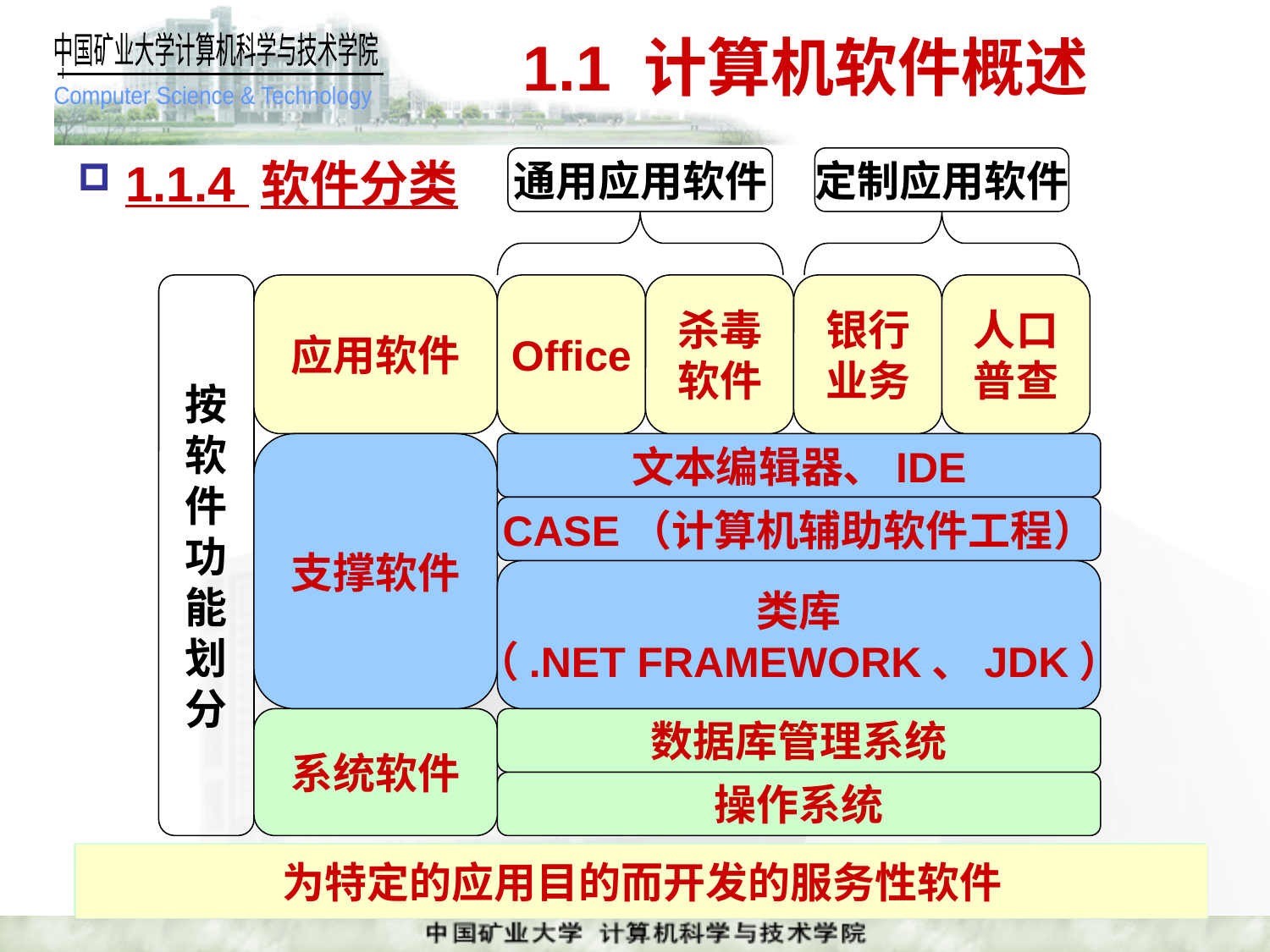

# 1.1 计算机软件概述

1.1.4 软件分类

通用应用软件
定制应用软件
按
软
件
功
能
划
分
应用软件
Office
杀毒
软件
银行
业务
人口
普查
支撑软件
文本编辑器、IDE
CASE（计算机辅助软件工程）
类库
（.NET FRAMEWORK、JDK）
系统软件
数据库管理系统
操作系统
用户能方便的使用和管理计算机系统（硬件、软件）的软件
为特定的应用目的而开发的服务性软件
帮助软件开发人员开发自己的软件产品
35